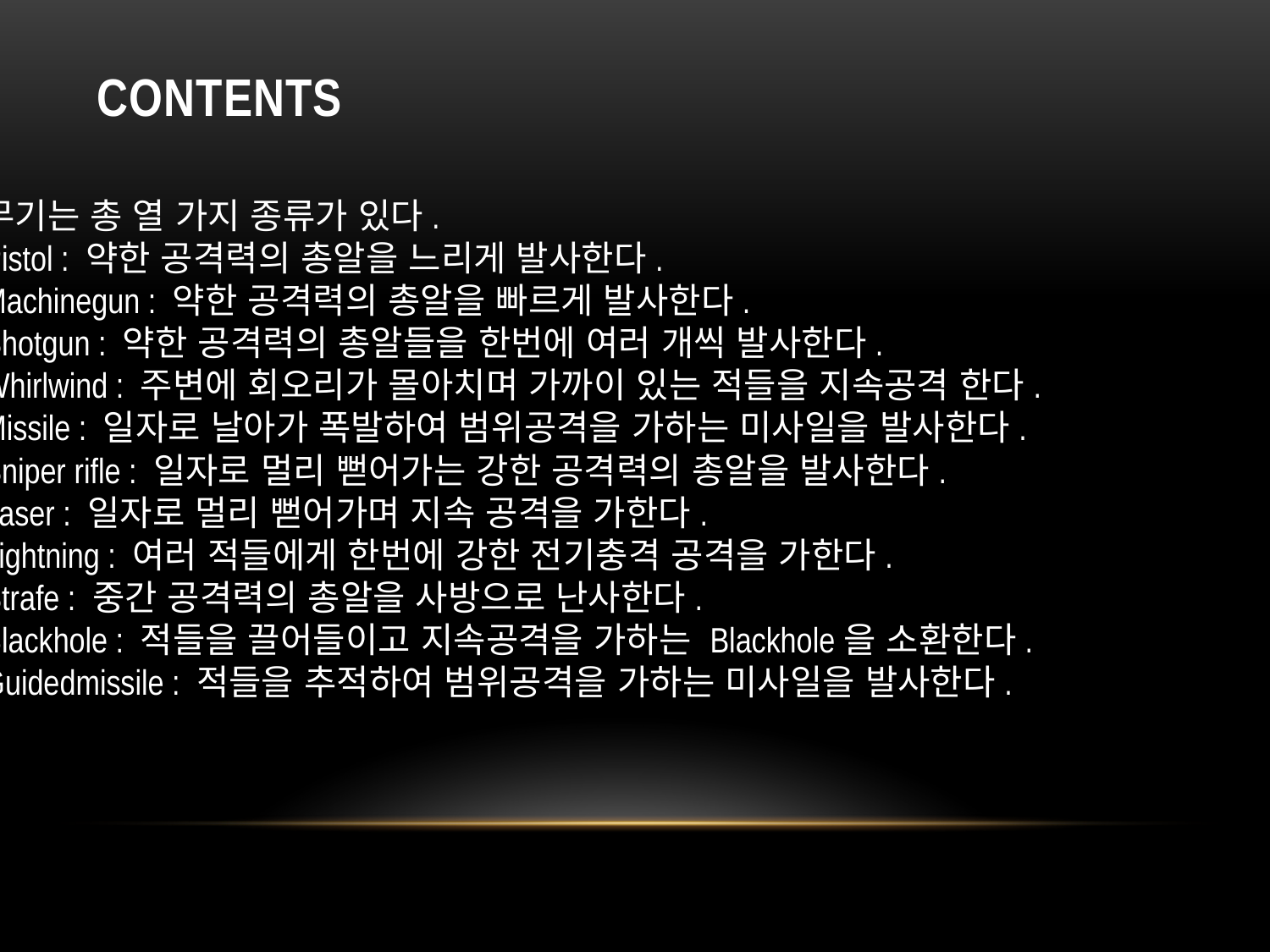

# Contents
무기는 총 열 가지 종류가 있다.
Pistol : 약한 공격력의 총알을 느리게 발사한다.
Machinegun : 약한 공격력의 총알을 빠르게 발사한다.
Shotgun : 약한 공격력의 총알들을 한번에 여러 개씩 발사한다.
Whirlwind : 주변에 회오리가 몰아치며 가까이 있는 적들을 지속공격 한다.
Missile : 일자로 날아가 폭발하여 범위공격을 가하는 미사일을 발사한다.
Sniper rifle : 일자로 멀리 뻗어가는 강한 공격력의 총알을 발사한다.
Laser : 일자로 멀리 뻗어가며 지속 공격을 가한다.
Lightning : 여러 적들에게 한번에 강한 전기충격 공격을 가한다.
Strafe : 중간 공격력의 총알을 사방으로 난사한다.
Blackhole : 적들을 끌어들이고 지속공격을 가하는 Blackhole을 소환한다.
Guidedmissile : 적들을 추적하여 범위공격을 가하는 미사일을 발사한다.